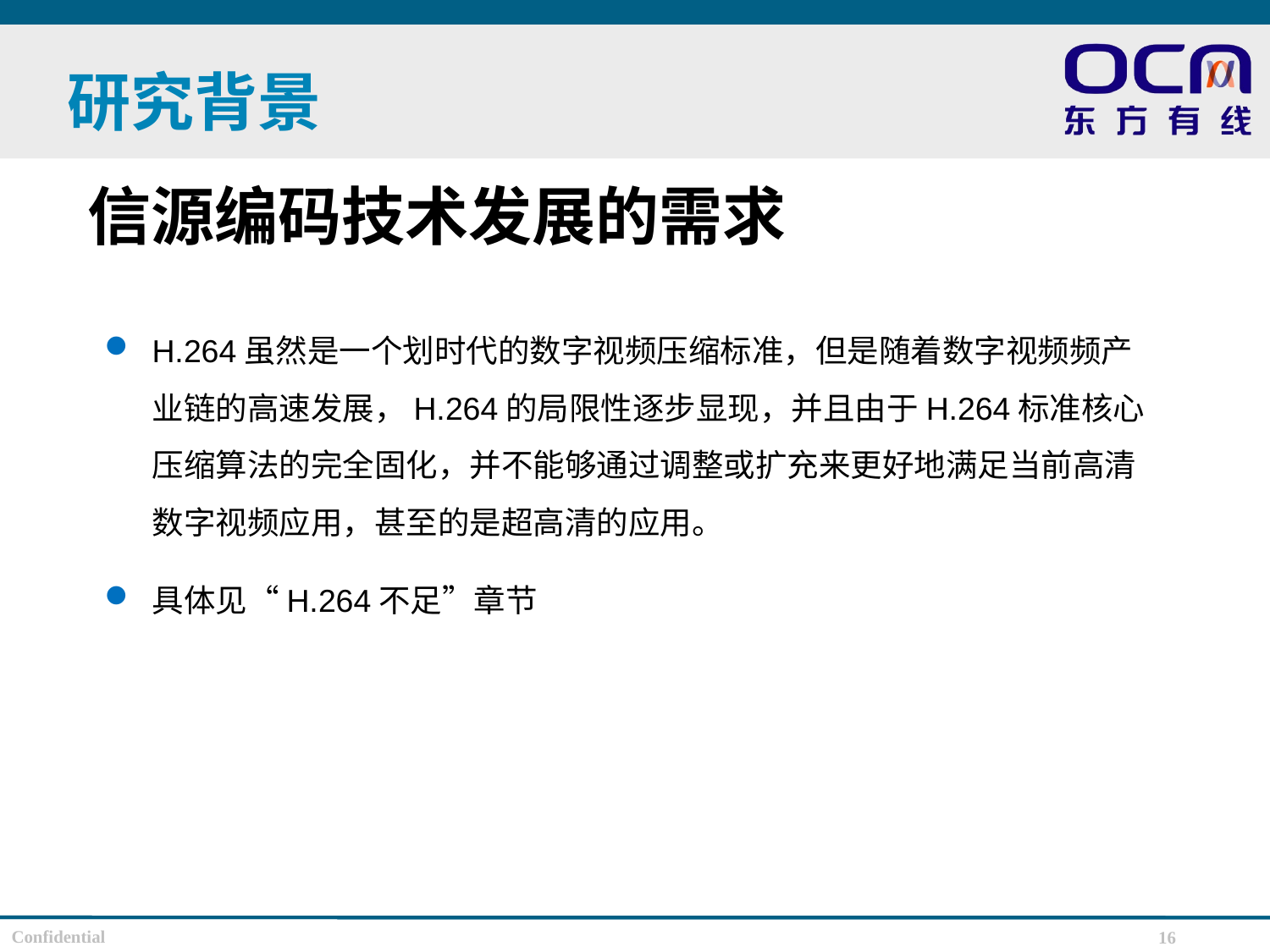

研究背景

信源编码技术发展的需求
H.264虽然是一个划时代的数字视频压缩标准，但是随着数字视频频产业链的高速发展，H.264的局限性逐步显现，并且由于H.264标准核心压缩算法的完全固化，并不能够通过调整或扩充来更好地满足当前高清数字视频应用，甚至的是超高清的应用。
具体见“H.264不足”章节